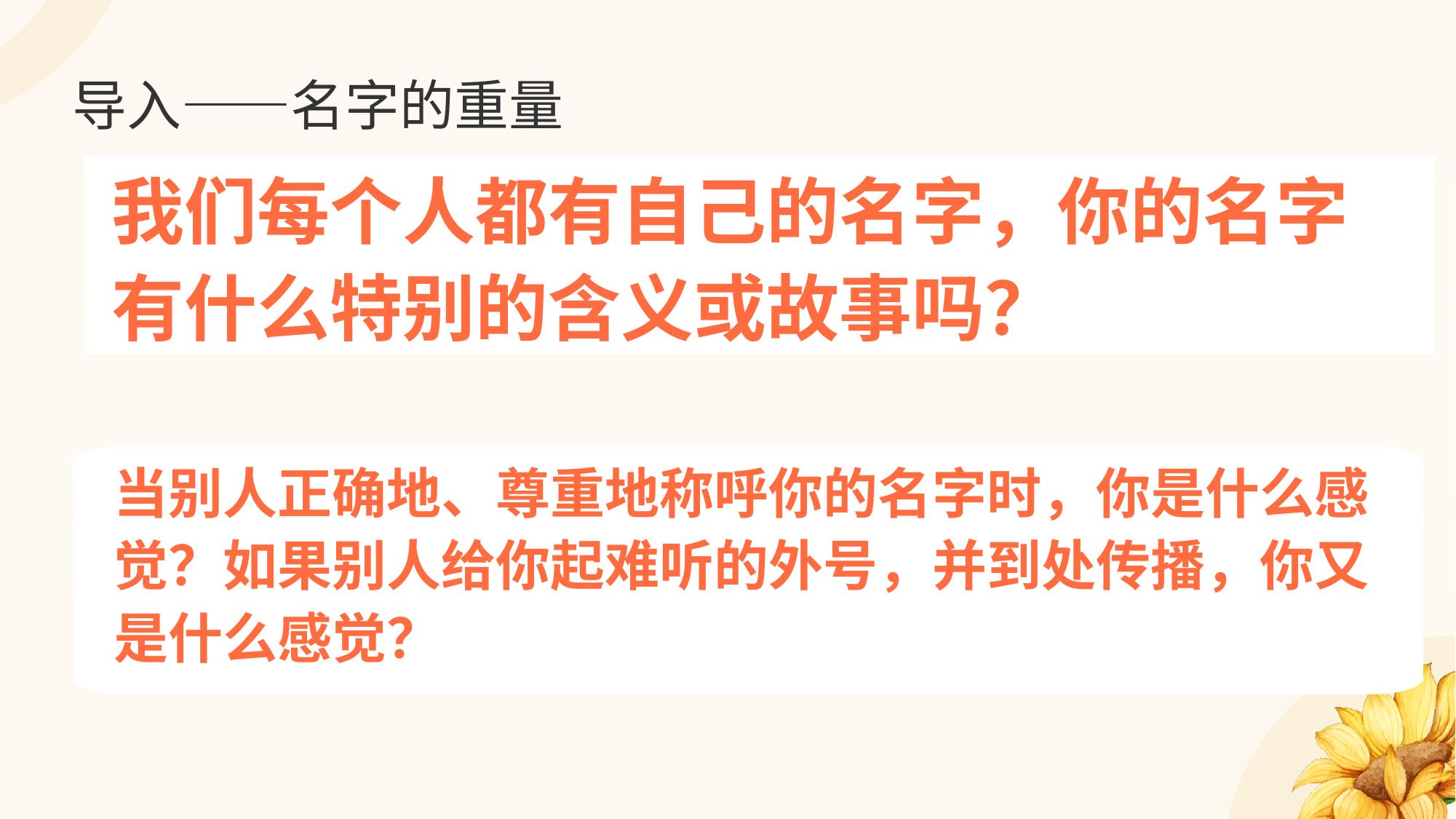

导入——名字的重量

我们每个人都有自己的名字，你的名字有什么特别的含义或故事吗？
当别人正确地、尊重地称呼你的名字时，你是什么感觉？如果别人给你起难听的外号，并到处传播，你又是什么感觉？